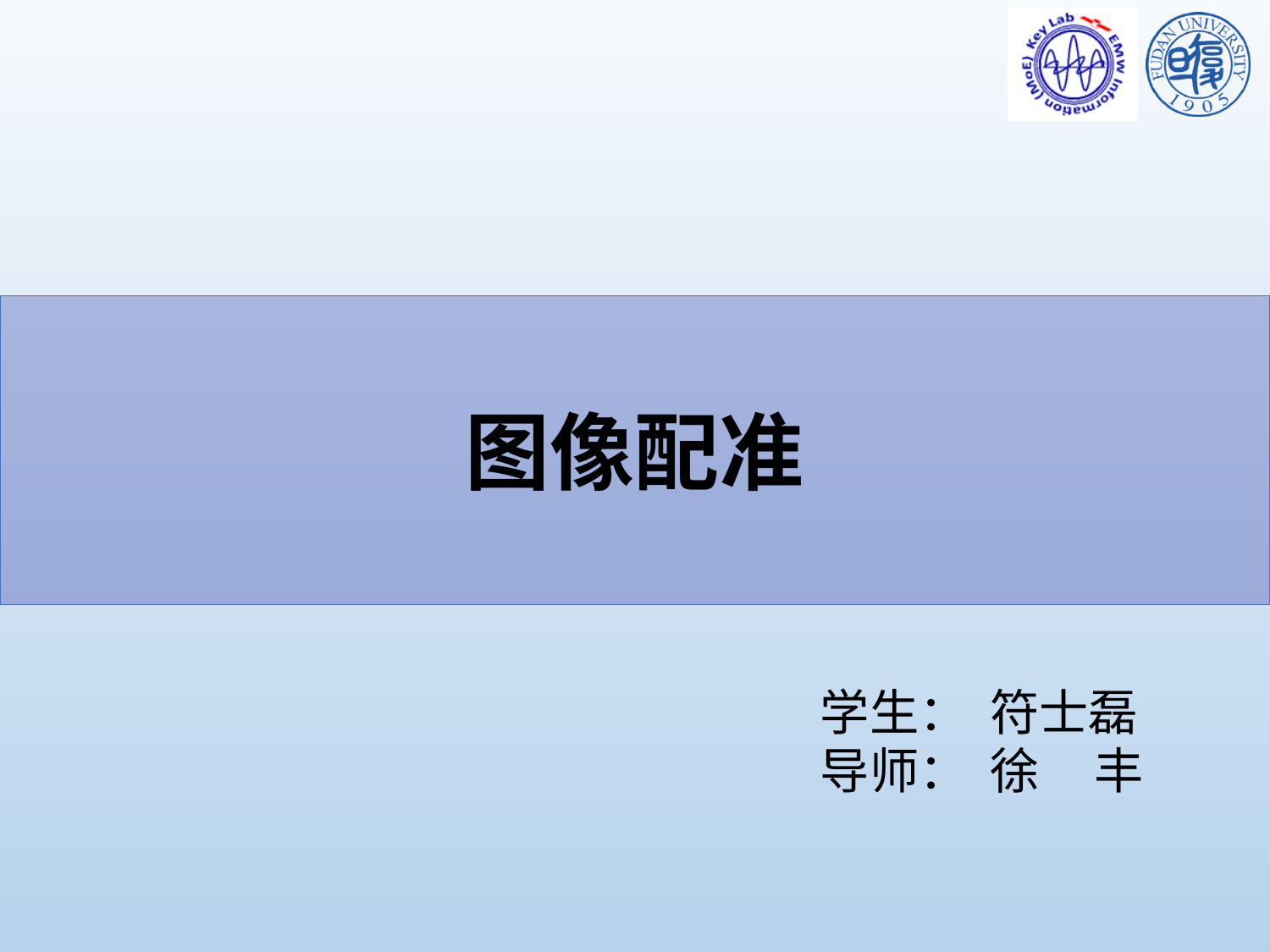

# 图像配准
学生：  符士磊
导师：  徐     丰